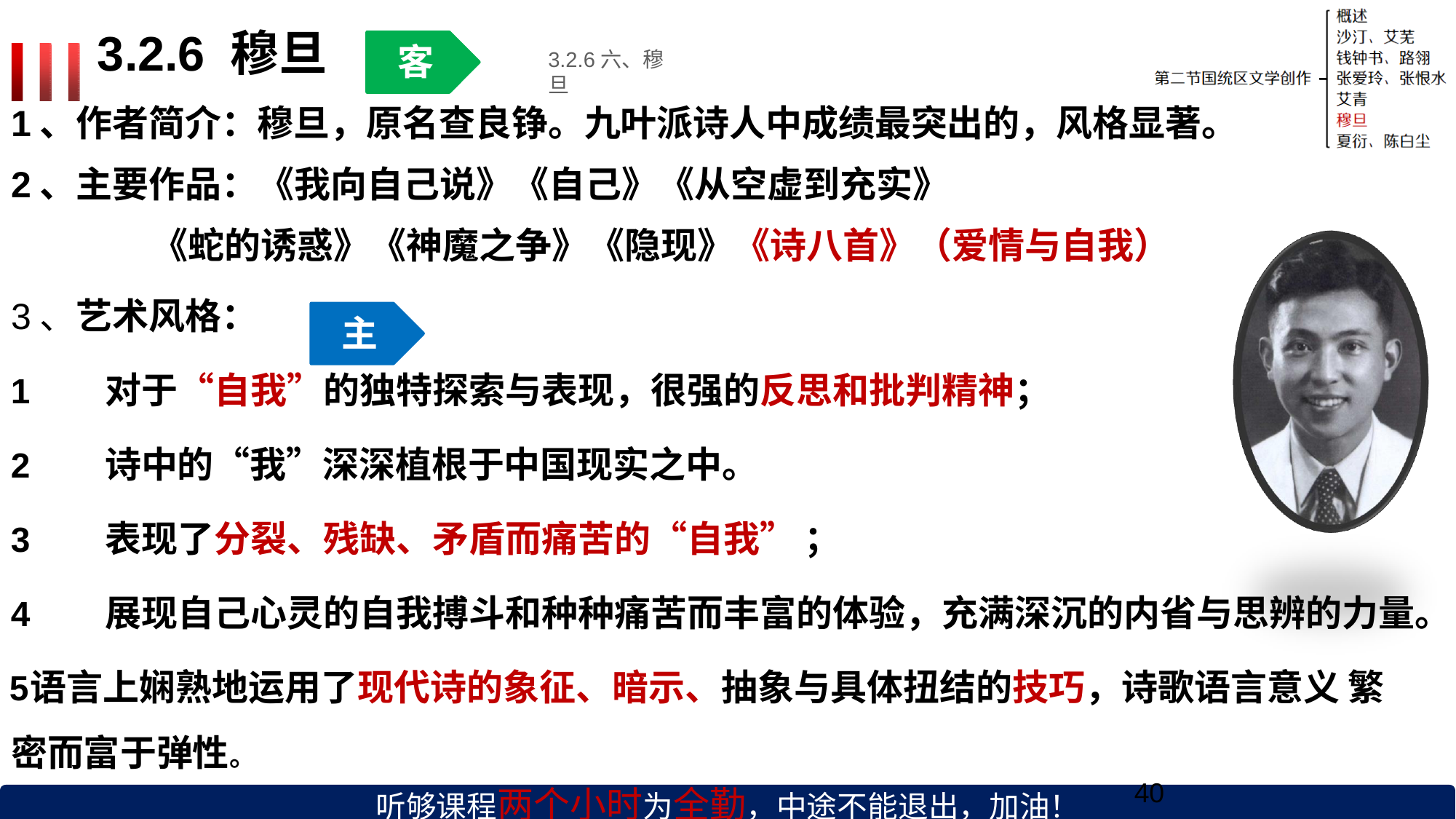

# 3.2.6 穆旦

客

3.2.6六、穆旦
1、作者简介：穆旦，原名查良铮。九叶派诗人中成绩最突出的，风格显著。
2、主要作品：《我向自己说》《自己》《从空虚到充实》
《蛇的诱惑》《神魔之争》《隐现》《诗八首》（爱情与自我）

3、艺术风格：

主
对于“自我”的独特探索与表现，很强的反思和批判精神；
诗中的“我”深深植根于中国现实之中。
表现了分裂、残缺、矛盾而痛苦的“自我” ；
展现自己心灵的自我搏斗和种种痛苦而丰富的体验，充满深沉的内省与思辨的力量。
语言上娴熟地运用了现代诗的象征、暗示、抽象与具体扭结的技巧，诗歌语言意义 繁密而富于弹性。
40

听够课程两个小时为全勤，中途不能退出，加油！